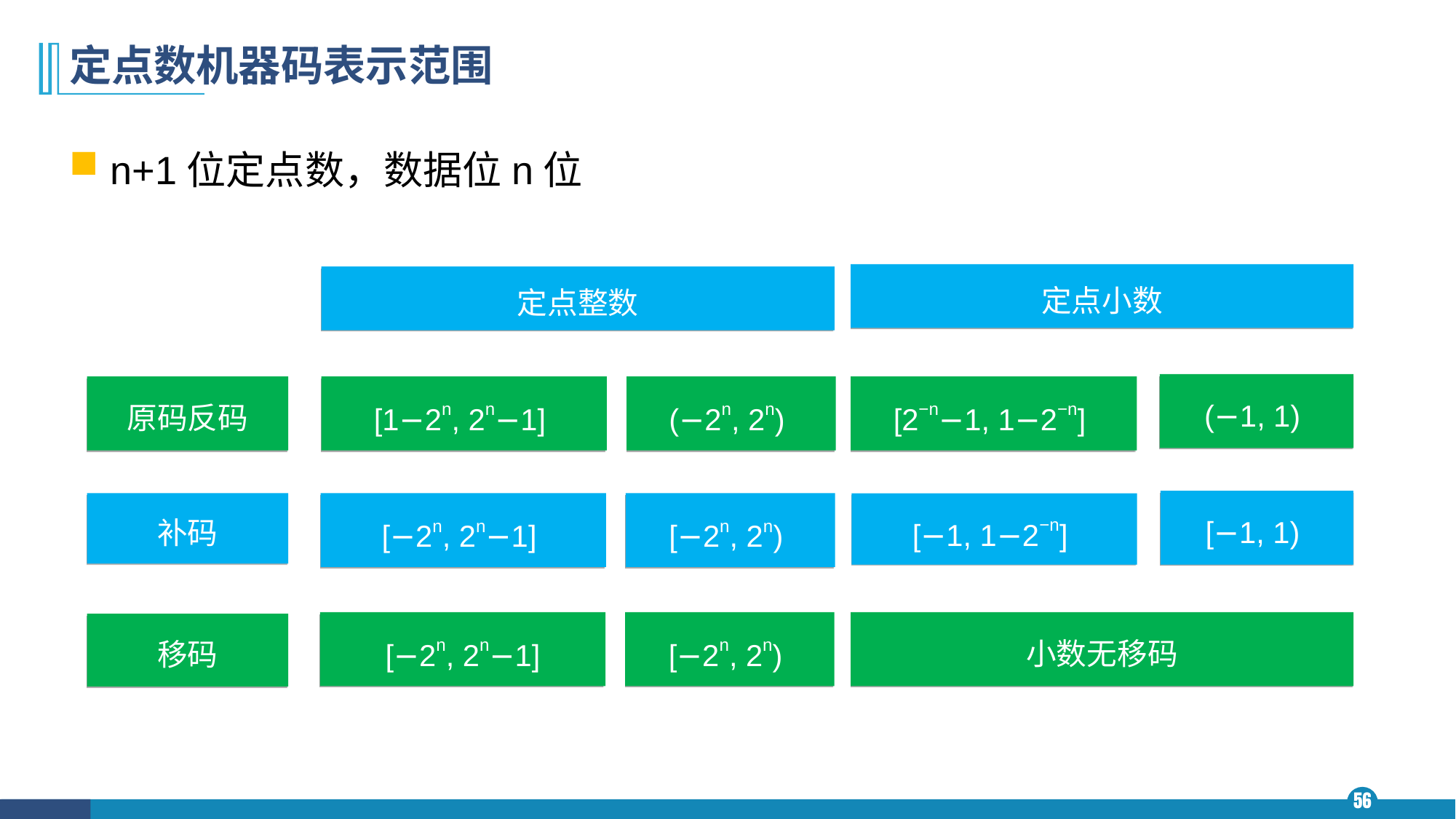

# 定点数机器码表示范围
n+1位定点数，数据位n位

定点小数
定点整数
(−1, 1)
原码反码
[1−2n, 2n−1]
(−2n, 2n)
[2−n−1, 1−2−n]
[−1, 1)
补码
[−2n, 2n−1]
[−2n, 2n)
[−1, 1−2−n]
[−2n, 2n−1]
[−2n, 2n)
小数无移码
移码